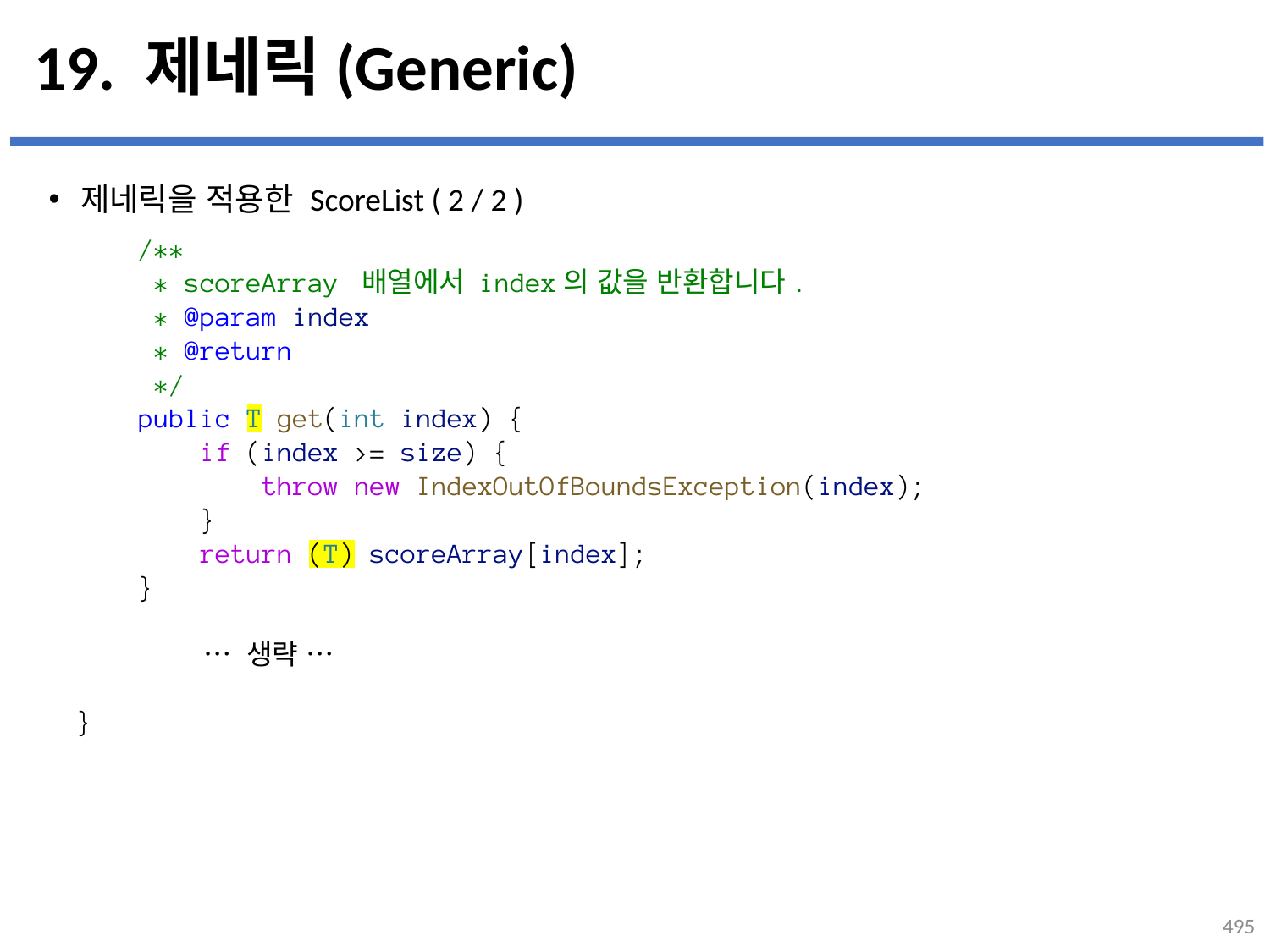

# 19. 제네릭(Generic)
제네릭을 적용한 ScoreList ( 2 / 2 )
    /**
     * scoreArray 배열에서 index의 값을 반환합니다.
     * @param index
     * @return
     */
    public T get(int index) {
        if (index >= size) {
            throw new IndexOutOfBoundsException(index);
        }
        return (T) scoreArray[index];
    }

	… 생략 …
}
...

설명
495